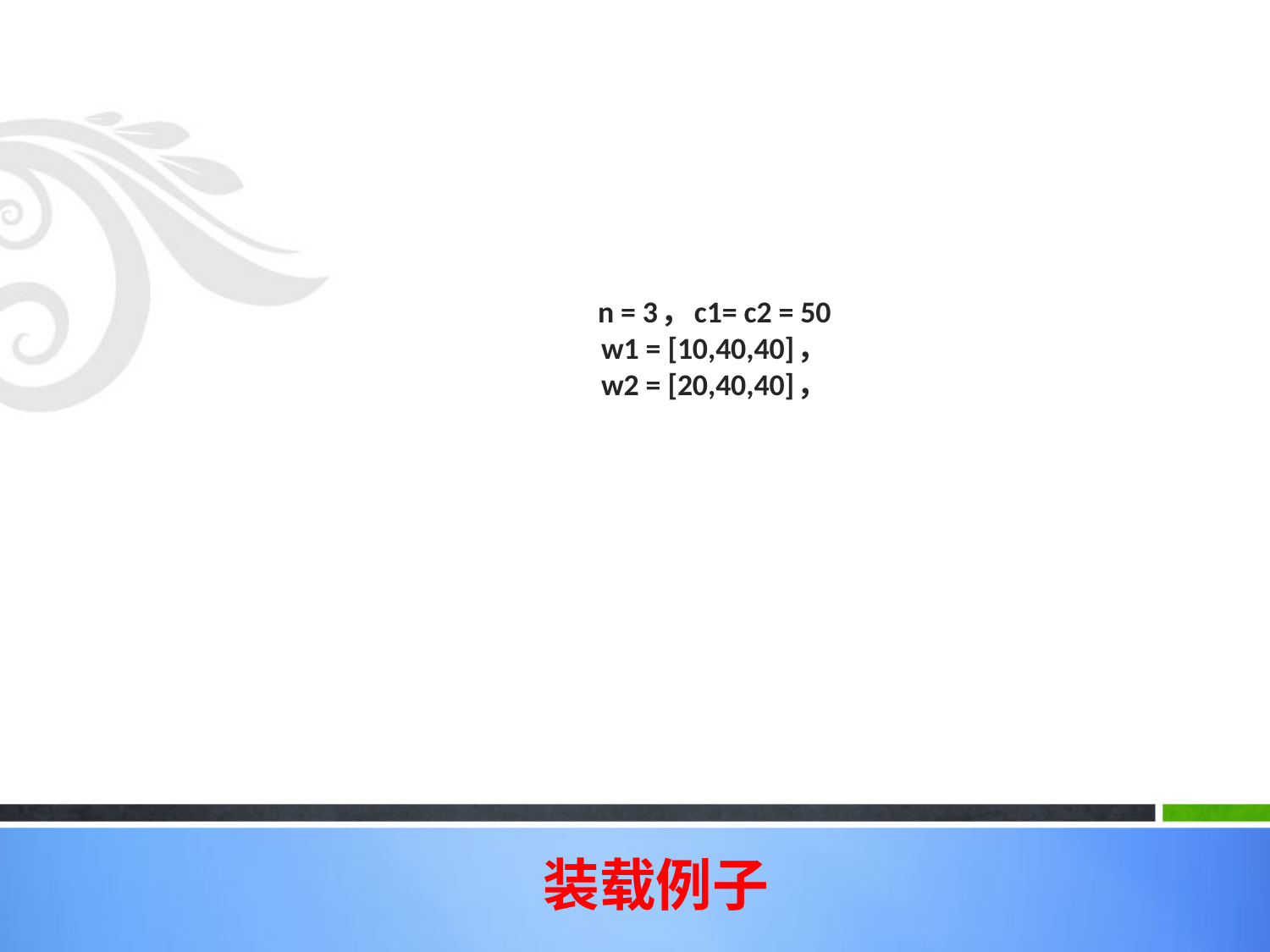

# n = 3，c1= c2 = 50 w1 = [10,40,40]， w2 = [20,40,40]，
装载例子